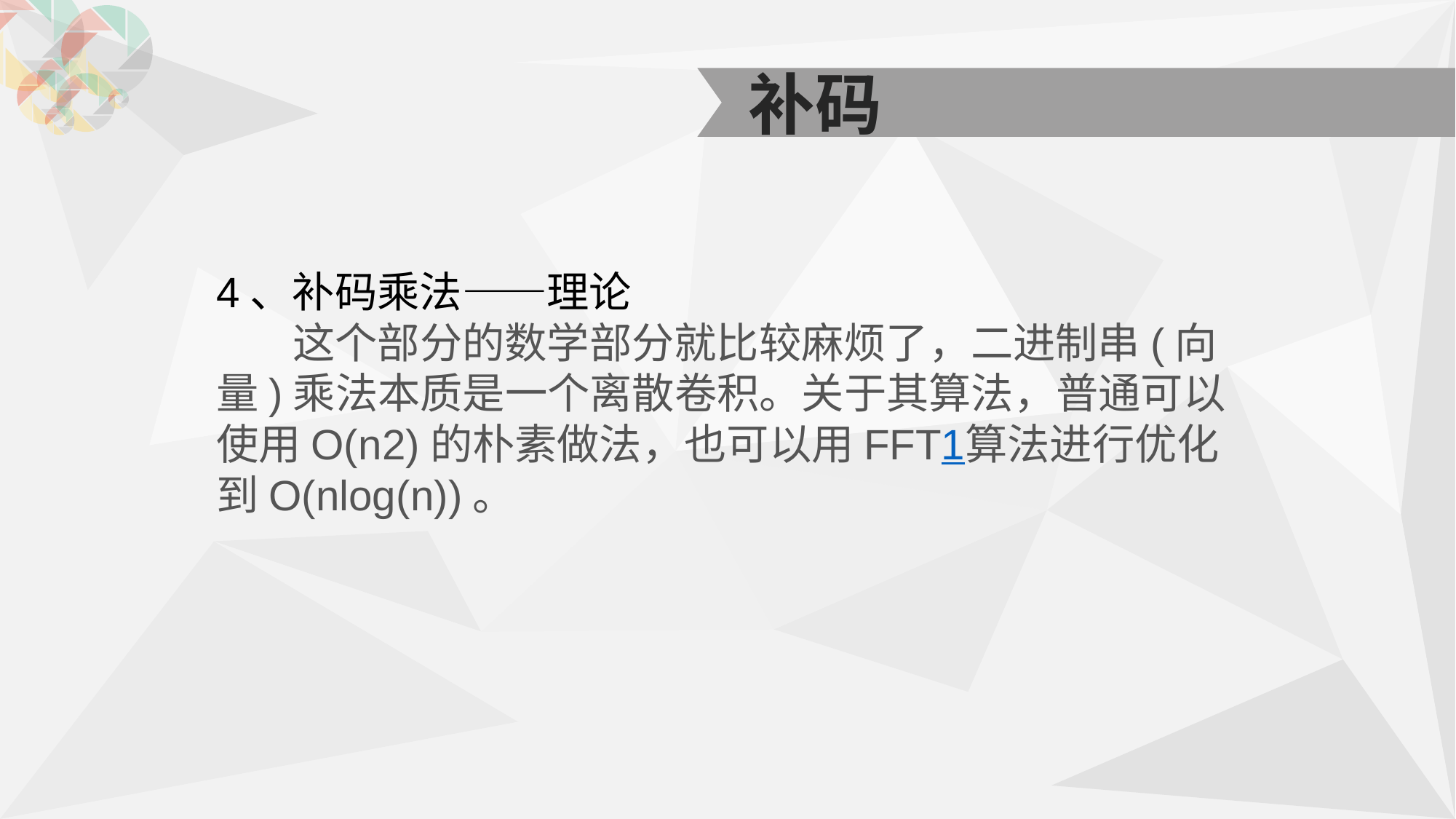

补码

4、补码乘法——理论
       这个部分的数学部分就比较麻烦了，二进制串(向量)乘法本质是一个离散卷积。关于其算法，普通可以使用O(n2)的朴素做法，也可以用FFT1算法进行优化到O(nlog(n))。